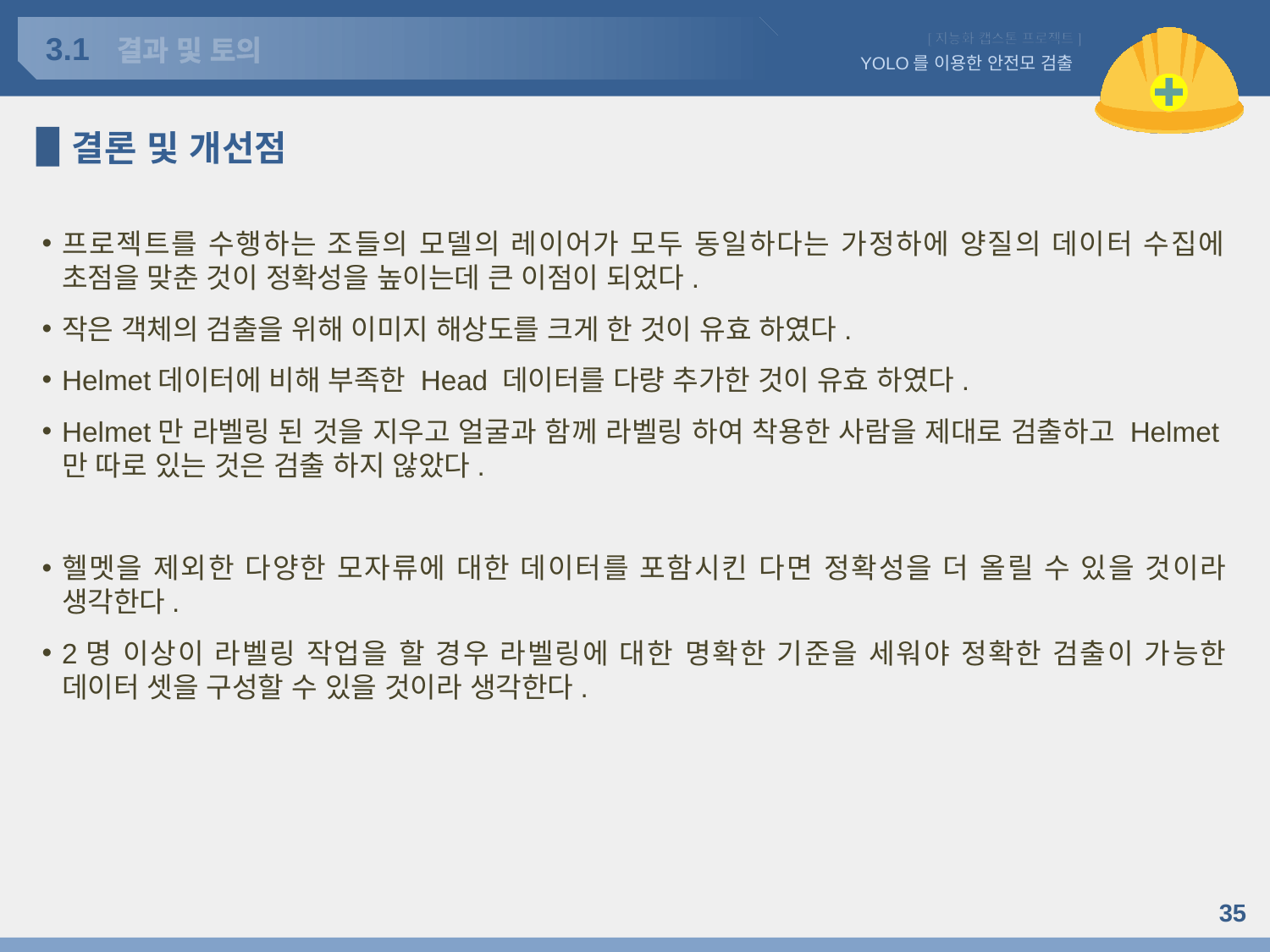

3.1
# 결과 및 토의
결론 및 개선점

프로젝트를 수행하는 조들의 모델의 레이어가 모두 동일하다는 가정하에 양질의 데이터 수집에 초점을 맞춘 것이 정확성을 높이는데 큰 이점이 되었다.
작은 객체의 검출을 위해 이미지 해상도를 크게 한 것이 유효 하였다.
Helmet데이터에 비해 부족한 Head 데이터를 다량 추가한 것이 유효 하였다.
Helmet만 라벨링 된 것을 지우고 얼굴과 함께 라벨링 하여 착용한 사람을 제대로 검출하고 Helmet만 따로 있는 것은 검출 하지 않았다.

헬멧을 제외한 다양한 모자류에 대한 데이터를 포함시킨 다면 정확성을 더 올릴 수 있을 것이라 생각한다.
2명 이상이 라벨링 작업을 할 경우 라벨링에 대한 명확한 기준을 세워야 정확한 검출이 가능한 데이터 셋을 구성할 수 있을 것이라 생각한다.

35